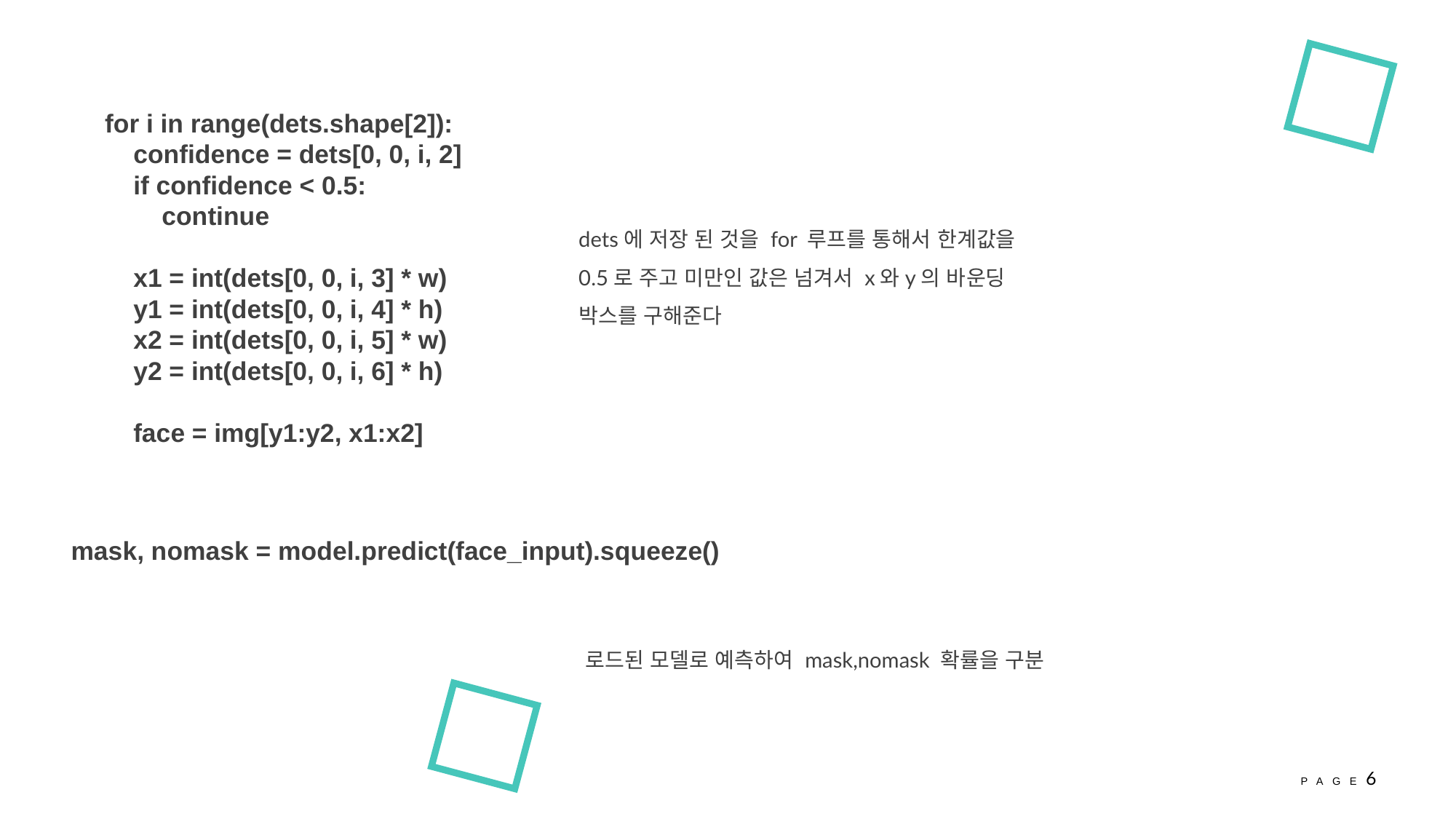

for i in range(dets.shape[2]):
        confidence = dets[0, 0, i, 2]
        if confidence < 0.5:
            continue

        x1 = int(dets[0, 0, i, 3] * w)
        y1 = int(dets[0, 0, i, 4] * h)
        x2 = int(dets[0, 0, i, 5] * w)
        y2 = int(dets[0, 0, i, 6] * h)

        face = img[y1:y2, x1:x2]
dets에 저장 된 것을 for 루프를 통해서 한계값을 0.5로 주고 미만인 값은 넘겨서 x와y의 바운딩 박스를 구해준다
mask, nomask = model.predict(face_input).squeeze()
로드된 모델로 예측하여 mask,nomask 확률을 구분